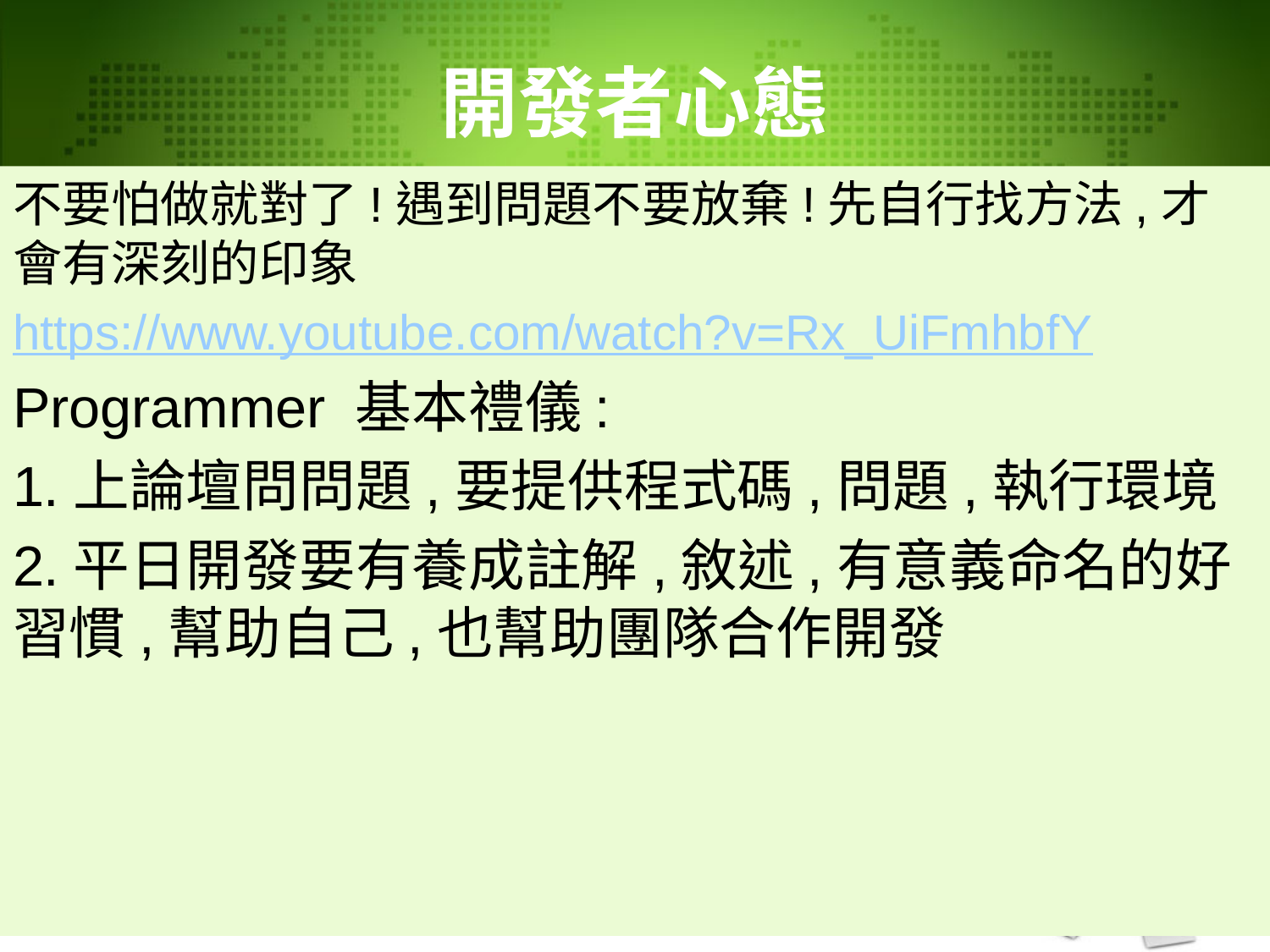

# 開發者心態
不要怕做就對了!遇到問題不要放棄!先自行找方法,才會有深刻的印象
https://www.youtube.com/watch?v=Rx_UiFmhbfY
Programmer 基本禮儀:
1.上論壇問問題,要提供程式碼,問題,執行環境
2.平日開發要有養成註解,敘述,有意義命名的好習慣,幫助自己,也幫助團隊合作開發